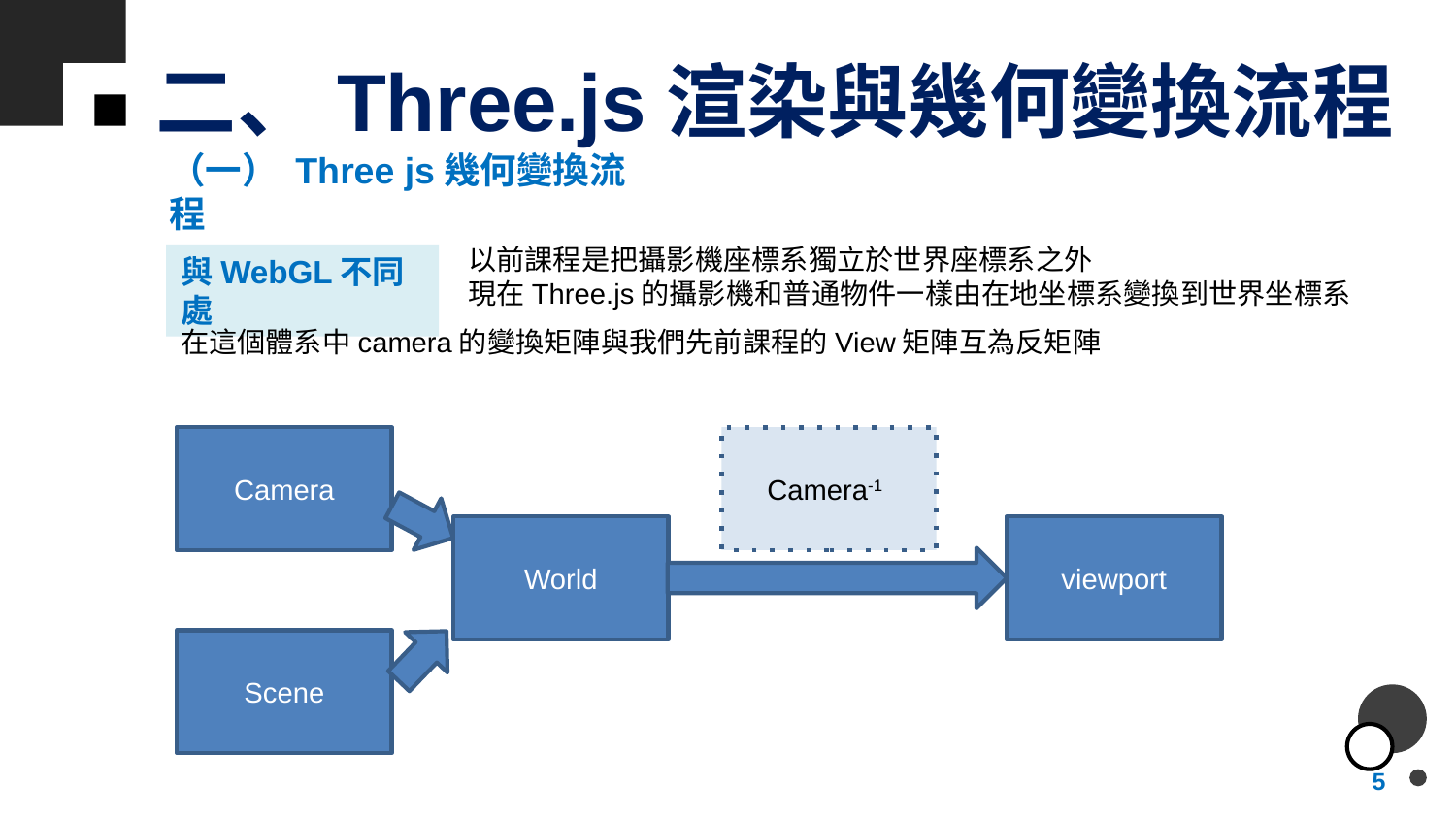

# 二、Three.js渲染與幾何變換流程
（一） Three js幾何變換流程
以前課程是把攝影機座標系獨立於世界座標系之外
現在Three.js的攝影機和普通物件一樣由在地坐標系變換到世界坐標系
與WebGL不同處
在這個體系中camera的變換矩陣與我們先前課程的View矩陣互為反矩陣
Camera
Camera-1

viewport
World

Scene

5